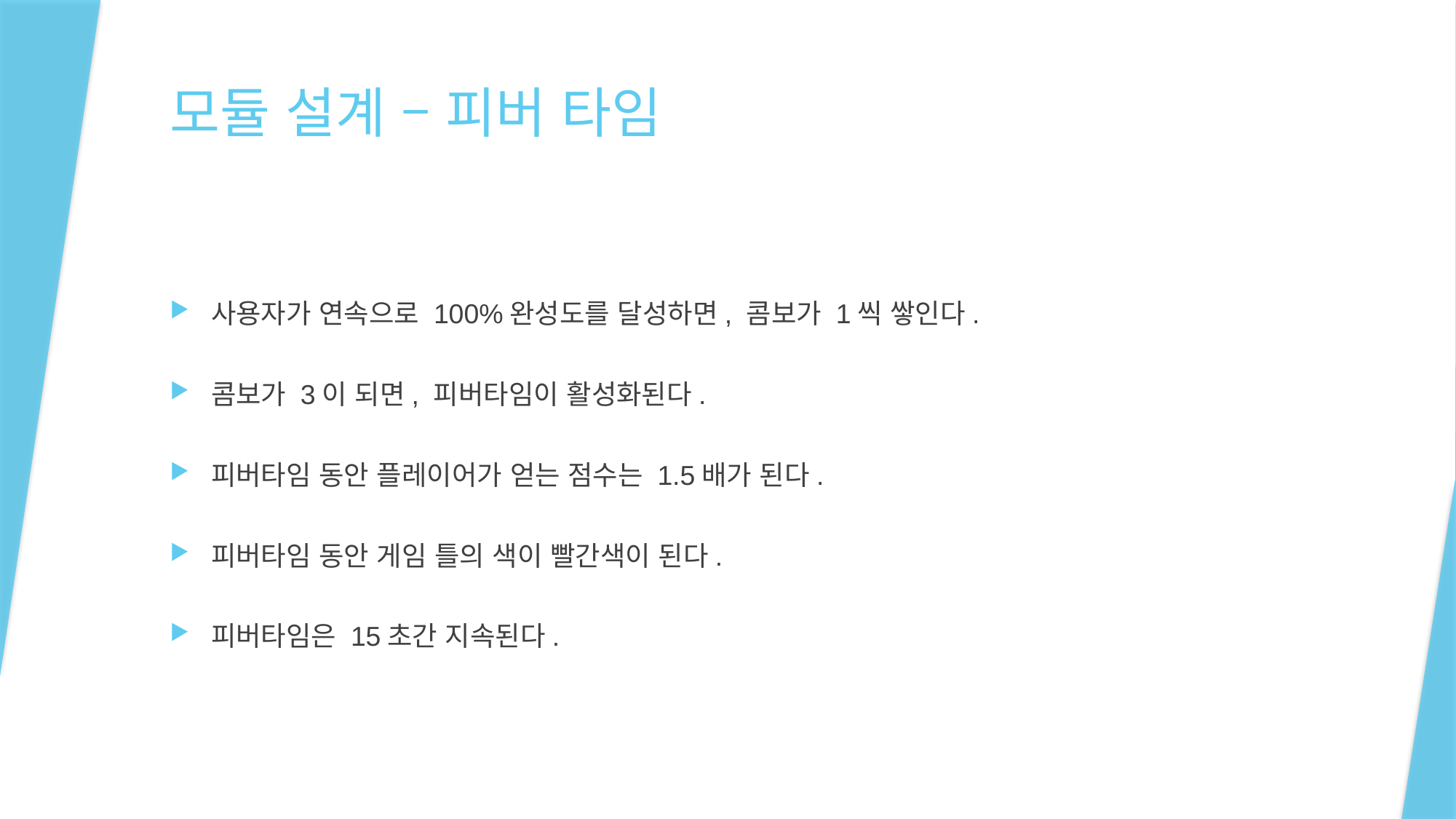

# 모듈 설계 – 피버 타임
사용자가 연속으로 100%완성도를 달성하면, 콤보가 1씩 쌓인다.
콤보가 3이 되면, 피버타임이 활성화된다.
피버타임 동안 플레이어가 얻는 점수는 1.5배가 된다.
피버타임 동안 게임 틀의 색이 빨간색이 된다.
피버타임은 15초간 지속된다.